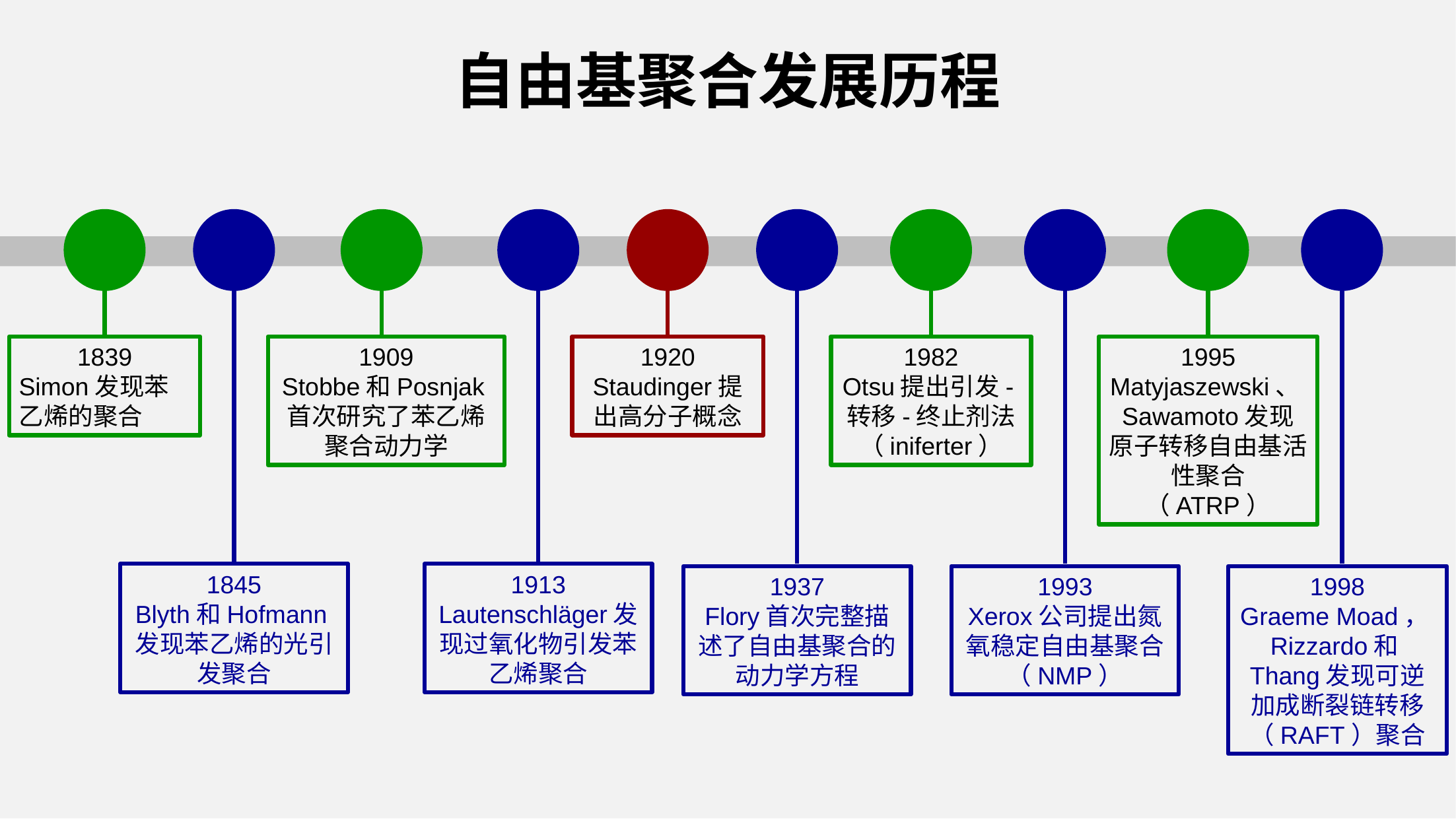

自由基聚合发展历程

1839
Simon发现苯乙烯的聚合

1920
Staudinger提出高分子概念

1995
Matyjaszewski、Sawamoto发现
原子转移自由基活性聚合（ATRP）

1845
Blyth和Hofmann发现苯乙烯的光引发聚合

1909
Stobbe和Posnjak首次研究了苯乙烯聚合动力学

1913
Lautenschläger发现过氧化物引发苯乙烯聚合

1937
Flory首次完整描述了自由基聚合的动力学方程

1982
Otsu提出引发-转移-终止剂法（iniferter）

1993
Xerox公司提出氮氧稳定自由基聚合（NMP）

1998
Graeme Moad，Rizzardo和Thang发现可逆加成断裂链转移（RAFT）聚合